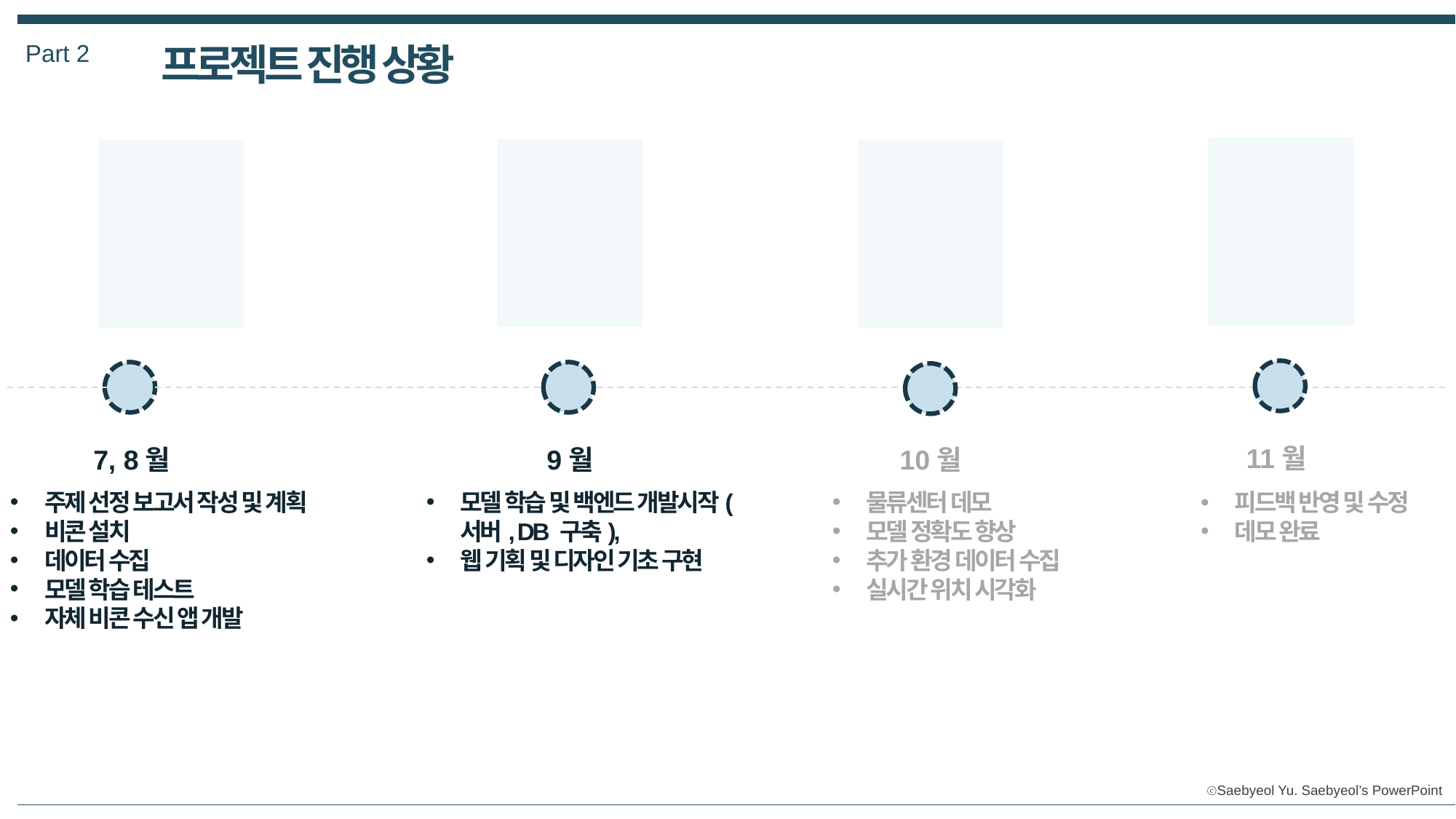

Part 2
프로젝트 진행 상황

11월

9월

10월

7, 8월
주제 선정 보고서 작성 및 계획
비콘 설치
데이터 수집
모델 학습 테스트
자체 비콘 수신 앱 개발
모델 학습 및 백엔드 개발시작(서버, DB 구축),
웹 기획 및 디자인 기초 구현

물류센터 데모
모델 정확도 향상
추가 환경 데이터 수집
실시간 위치 시각화

피드백 반영 및 수정
데모 완료